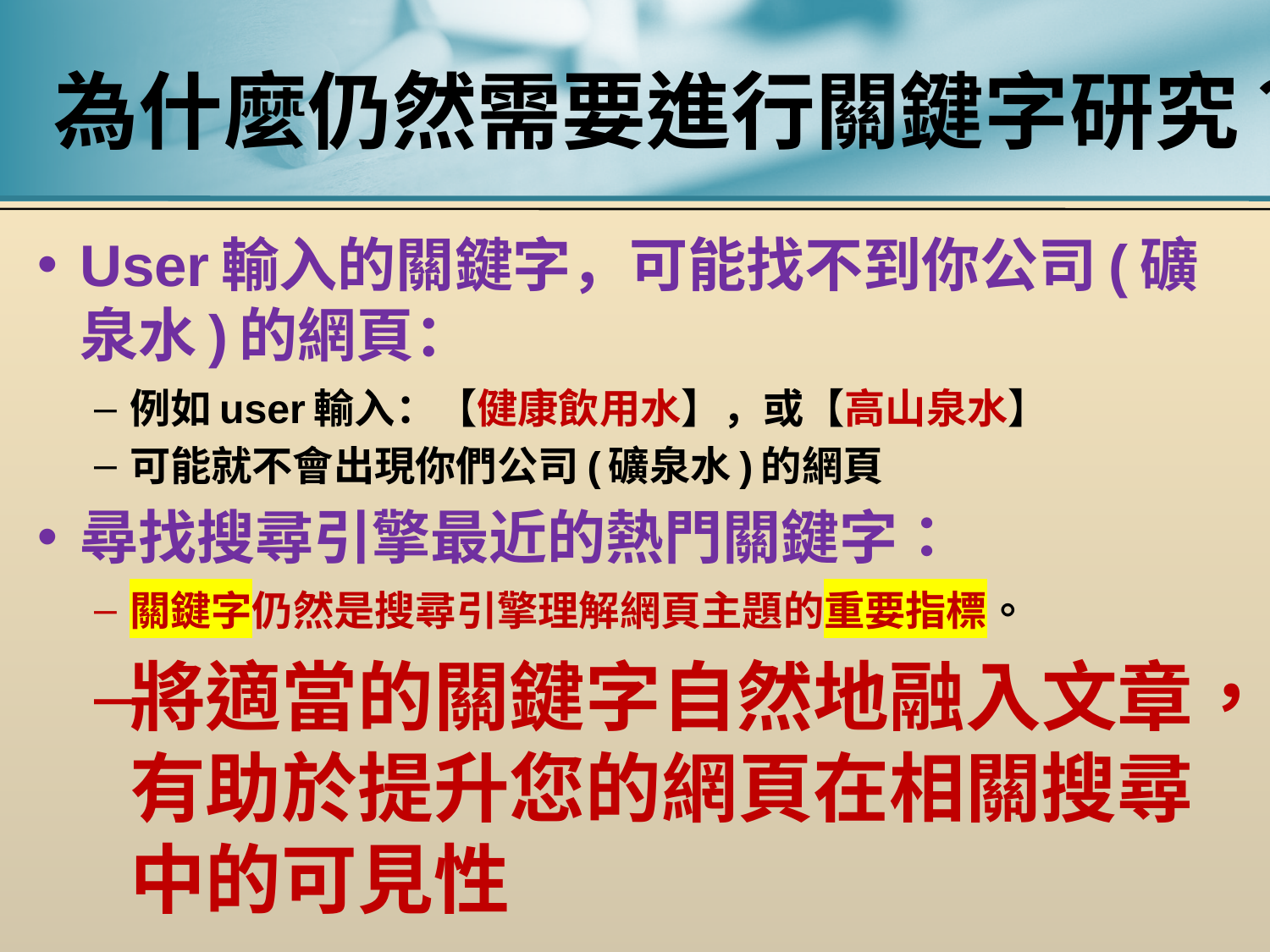

# 為什麼仍然需要進行關鍵字研究？
User輸入的關鍵字，可能找不到你公司(礦泉水)的網頁：
例如user輸入：【健康飲用水】，或【高山泉水】
可能就不會出現你們公司(礦泉水)的網頁
尋找搜尋引擎最近的熱門關鍵字：
關鍵字仍然是搜尋引擎理解網頁主題的重要指標。
將適當的關鍵字自然地融入文章，有助於提升您的網頁在相關搜尋中的可見性